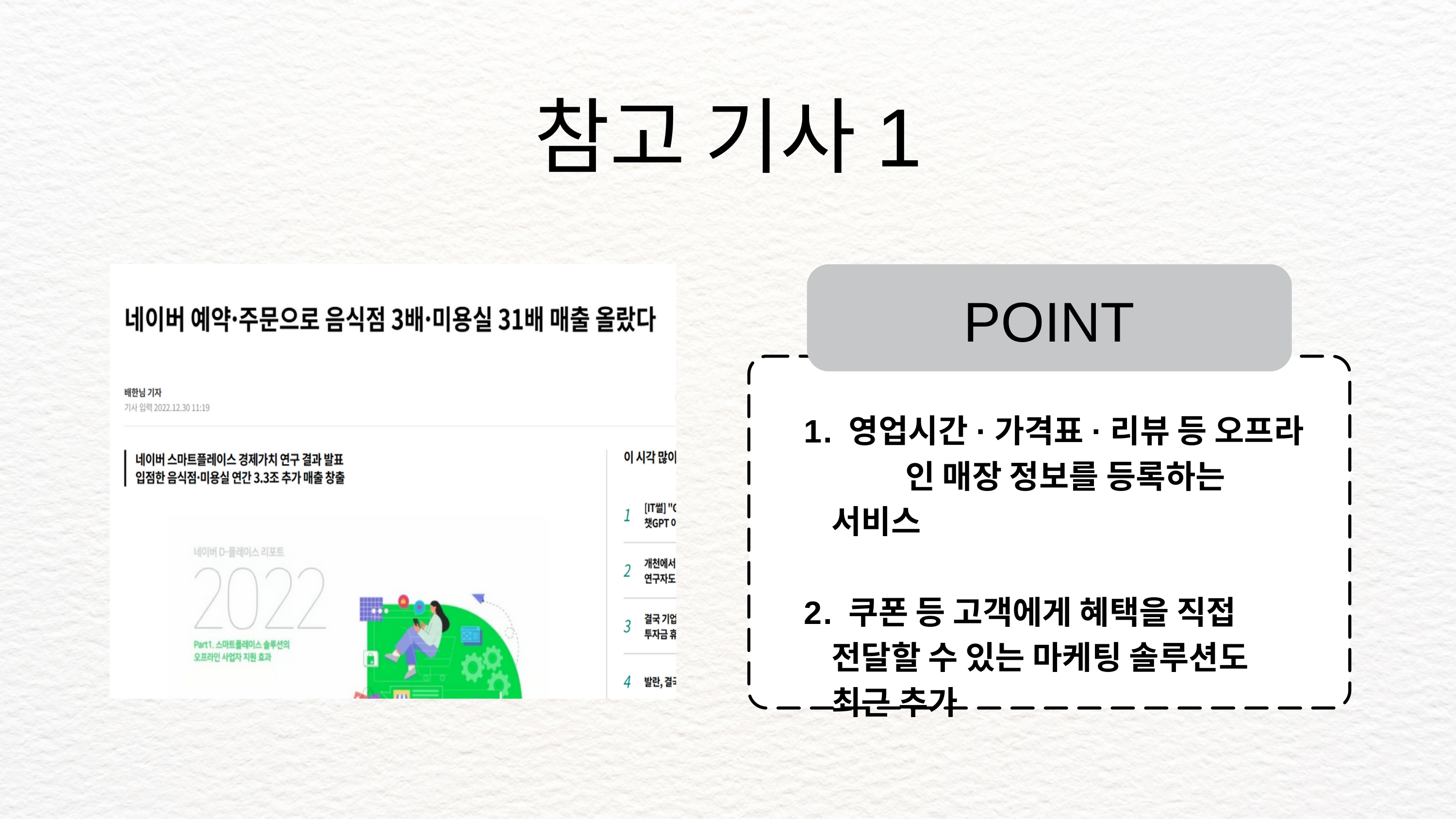

참고 기사1

POINT

 영업시간·가격표·리뷰 등 오프라           인 매장 정보를 등록하는 서비스

 쿠폰 등 고객에게 혜택을 직접  전달할 수 있는 마케팅 솔루션도  최근 추가